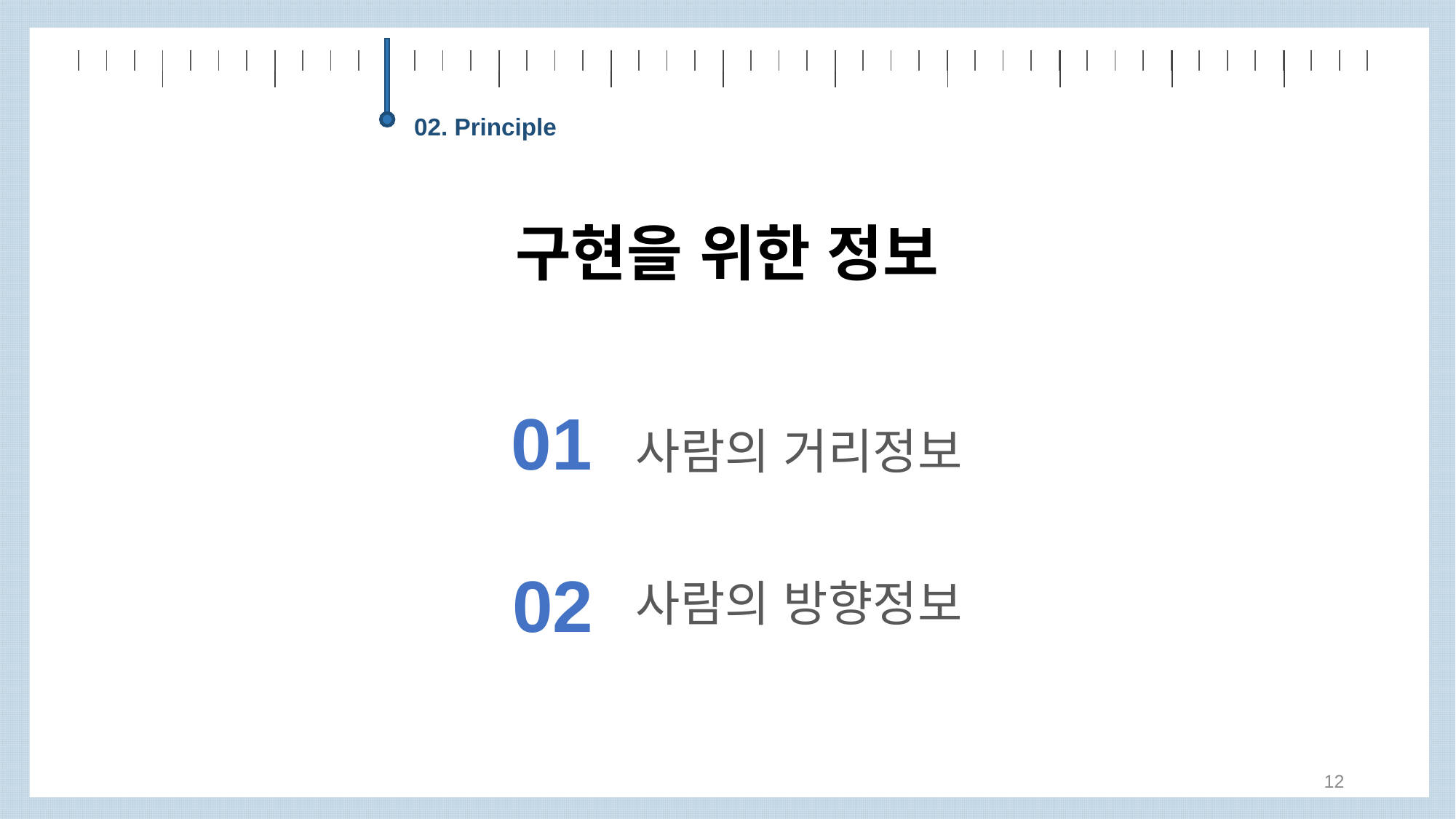

|  |  |  |  |  |  |  |  |  |  |  |  |  |  |  |  |  |  |  |  |  |  |  |  |  |  |  |  |  |  |  |  |  |  |  |  |  |  |  |  |  |  |  |  |  |  |  |  |
| --- | --- | --- | --- | --- | --- | --- | --- | --- | --- | --- | --- | --- | --- | --- | --- | --- | --- | --- | --- | --- | --- | --- | --- | --- | --- | --- | --- | --- | --- | --- | --- | --- | --- | --- | --- | --- | --- | --- | --- | --- | --- | --- | --- | --- | --- | --- | --- |
|  |  |  |  |  |  |  |  |  |  |  |  |
| --- | --- | --- | --- | --- | --- | --- | --- | --- | --- | --- | --- |
02. Principle
구현을 위한 정보
01
사람의 거리정보
02
사람의 방향정보
12